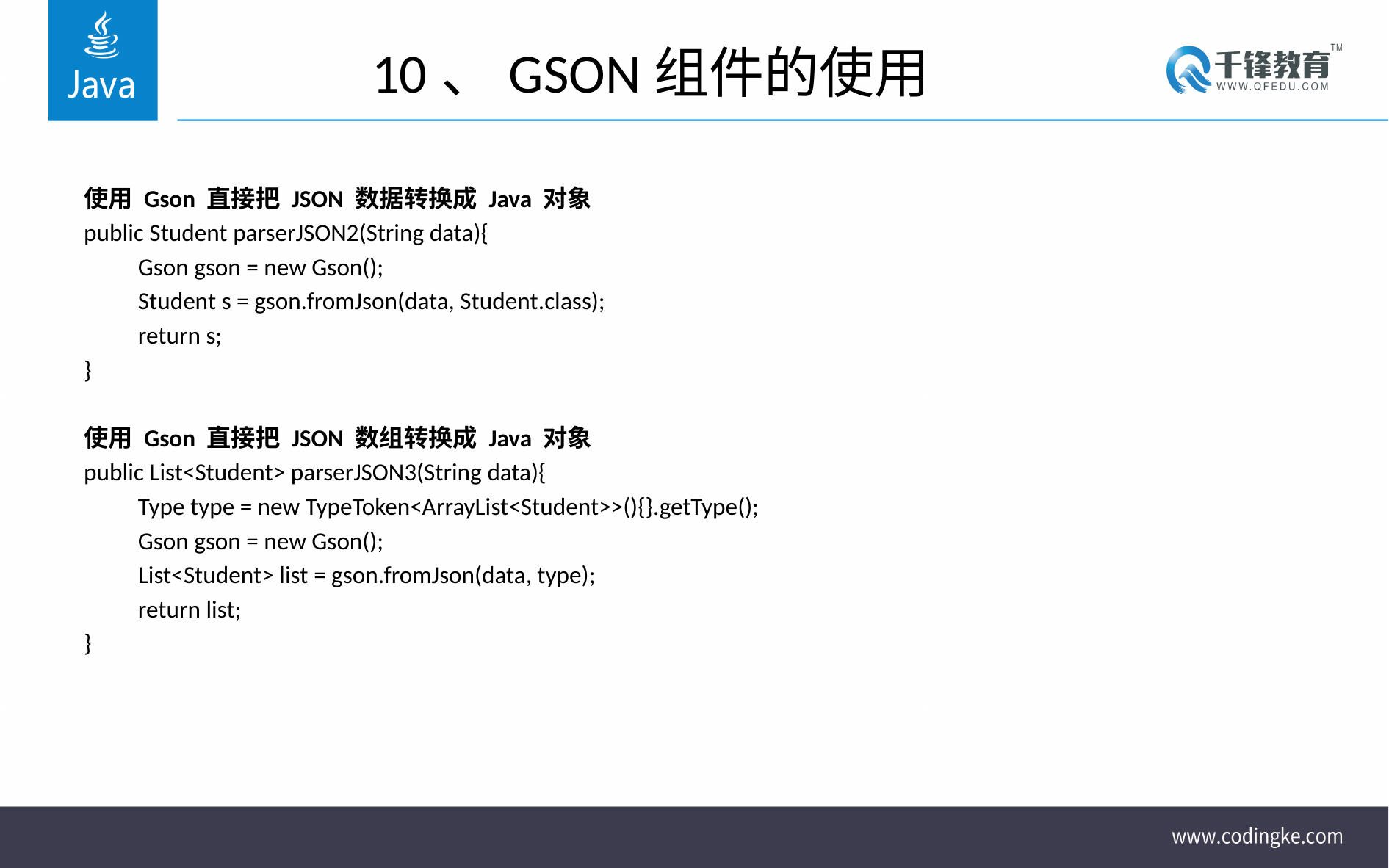

# 10、GSON组件的使用
使用 Gson 直接把 JSON 数据转换成 Java 对象
public Student parserJSON2(String data){
	Gson gson = new Gson();
	Student s = gson.fromJson(data, Student.class);
	return s;
}

使用 Gson 直接把 JSON 数组转换成 Java 对象
public List<Student> parserJSON3(String data){
	Type type = new TypeToken<ArrayList<Student>>(){}.getType();
	Gson gson = new Gson();
	List<Student> list = gson.fromJson(data, type);
	return list;
}